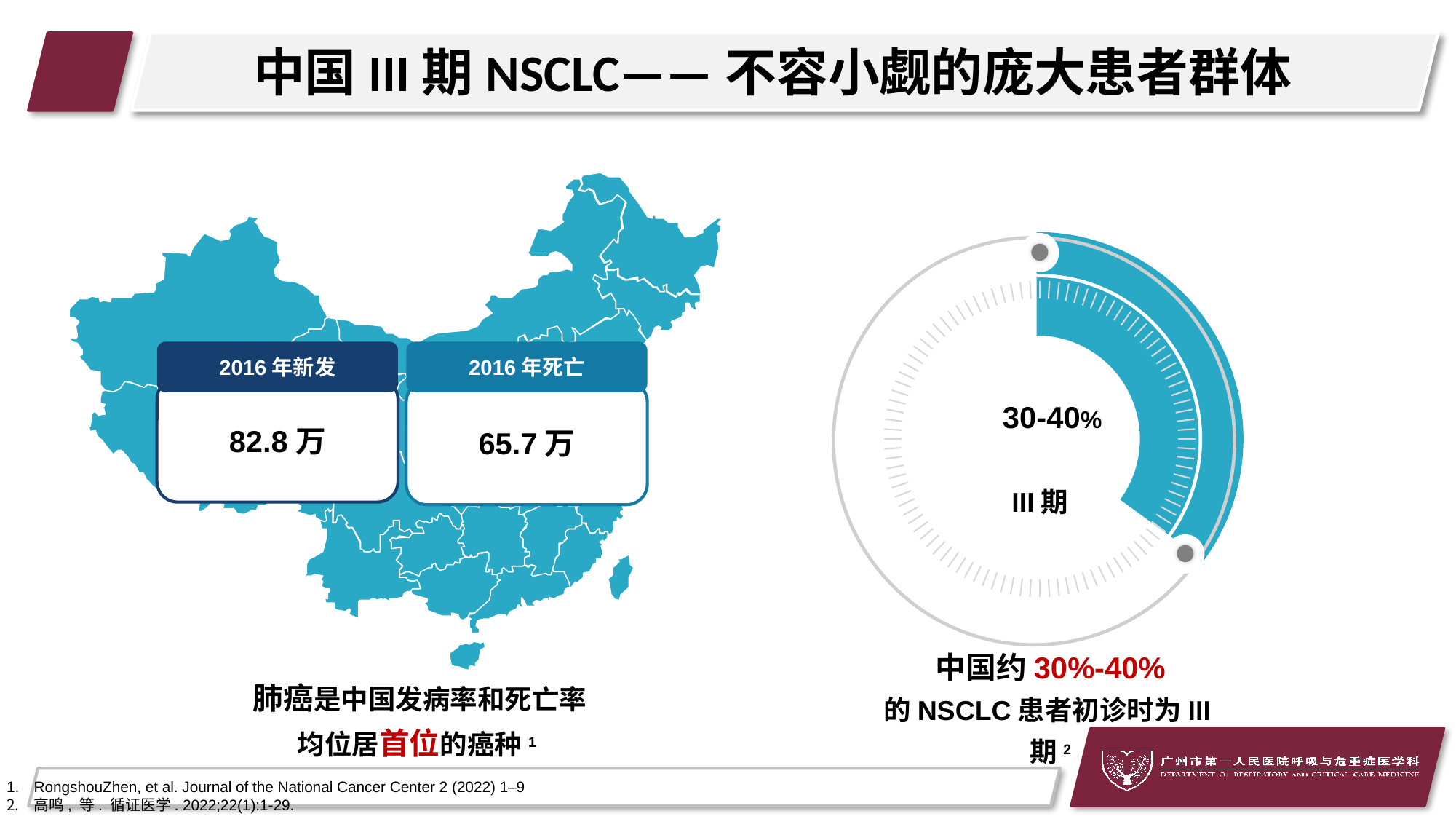

# 中国III期NSCLC——不容小觑的庞大患者群体

### Chart

| Category | 销售额 |
|---|---|
| 第一季度 | 0.35 |
| 第二季度 | 0.65 |

2016年新发
82.8万
2016年死亡
65.7万
30-40%
III期

中国约30%-40%
的NSCLC患者初诊时为III期2
肺癌是中国发病率和死亡率
均位居首位的癌种1
RongshouZhen, et al. Journal of the National Cancer Center 2 (2022) 1–9
高鸣, 等. 循证医学. 2022;22(1):1-29.